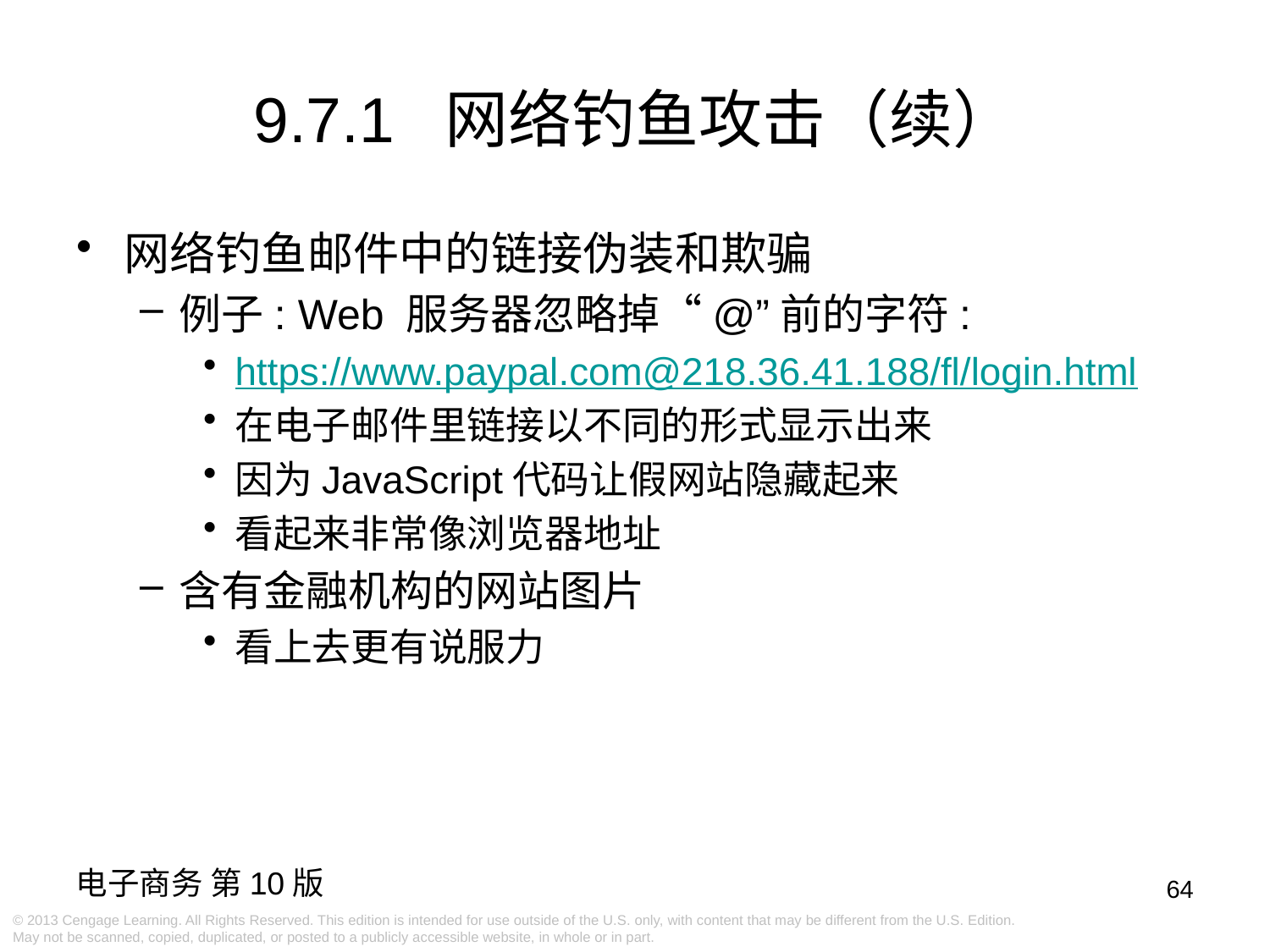

9.7.1  网络钓鱼攻击（续）
网络钓鱼邮件中的链接伪装和欺骗
例子: Web 服务器忽略掉“@”前的字符:
https://www.paypal.com@218.36.41.188/fl/login.html
在电子邮件里链接以不同的形式显示出来
因为JavaScript代码让假网站隐藏起来
看起来非常像浏览器地址
含有金融机构的网站图片
看上去更有说服力

64